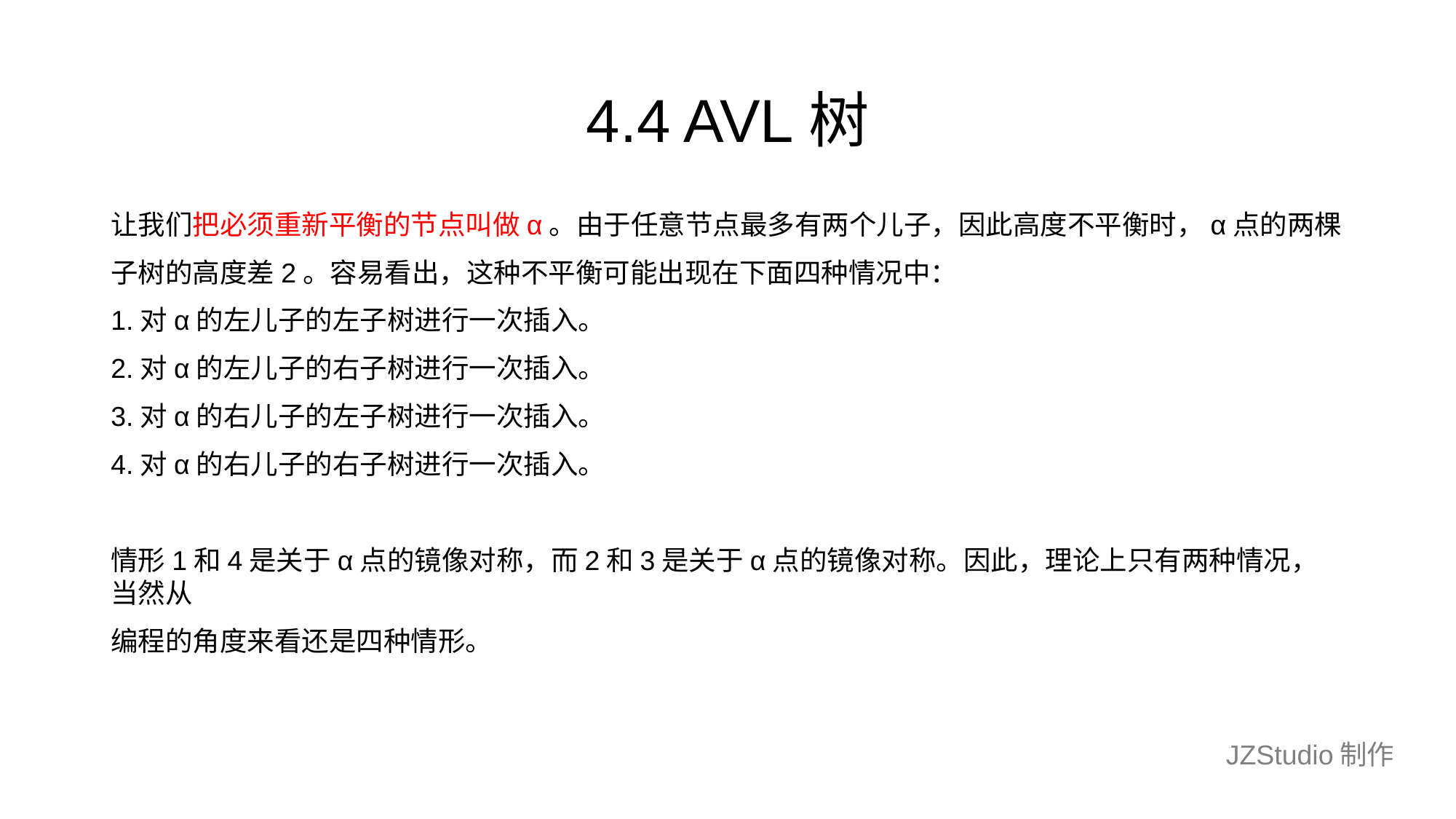

# 4.4 AVL树
让我们把必须重新平衡的节点叫做α。由于任意节点最多有两个儿子，因此高度不平衡时，α点的两棵
子树的高度差2。容易看出，这种不平衡可能出现在下面四种情况中：
1.对α的左儿子的左子树进行一次插入。
2.对α的左儿子的右子树进行一次插入。
3.对α的右儿子的左子树进行一次插入。
4.对α的右儿子的右子树进行一次插入。

情形1和4是关于α点的镜像对称，而2和3是关于α点的镜像对称。因此，理论上只有两种情况，当然从
编程的角度来看还是四种情形。